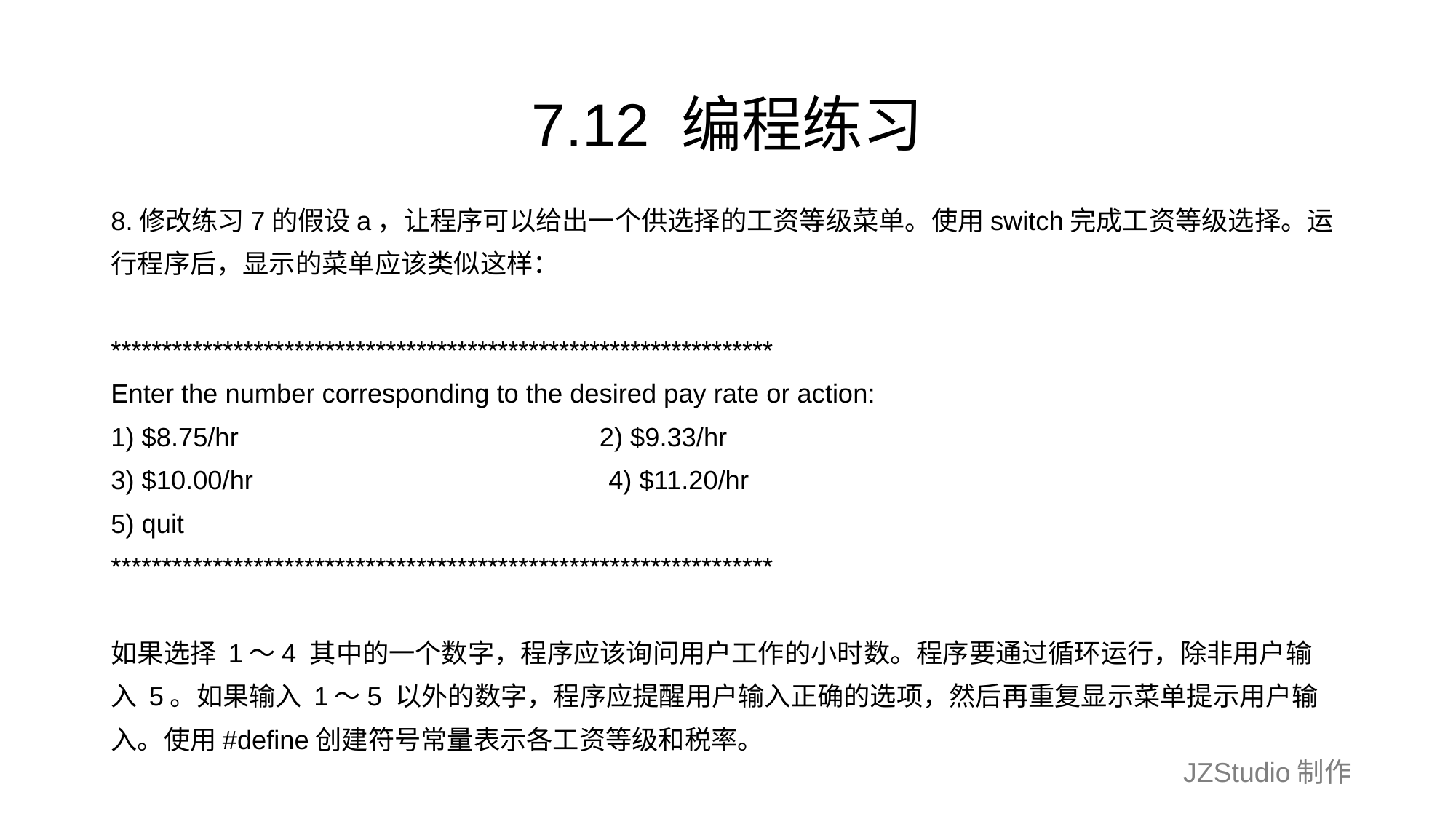

# 7.12 编程练习
8.修改练习7的假设a，让程序可以给出一个供选择的工资等级菜单。使用switch完成工资等级选择。运
行程序后，显示的菜单应该类似这样：

*****************************************************************
Enter the number corresponding to the desired pay rate or action:
1) $8.75/hr　　　　　　　　　　　　　 2) $9.33/hr
3) $10.00/hr　　　　　　　　　　　　　4) $11.20/hr
5) quit
*****************************************************************

如果选择 1～4 其中的一个数字，程序应该询问用户工作的小时数。程序要通过循环运行，除非用户输
入 5。如果输入 1～5 以外的数字，程序应提醒用户输入正确的选项，然后再重复显示菜单提示用户输
入。使用#define创建符号常量表示各工资等级和税率。